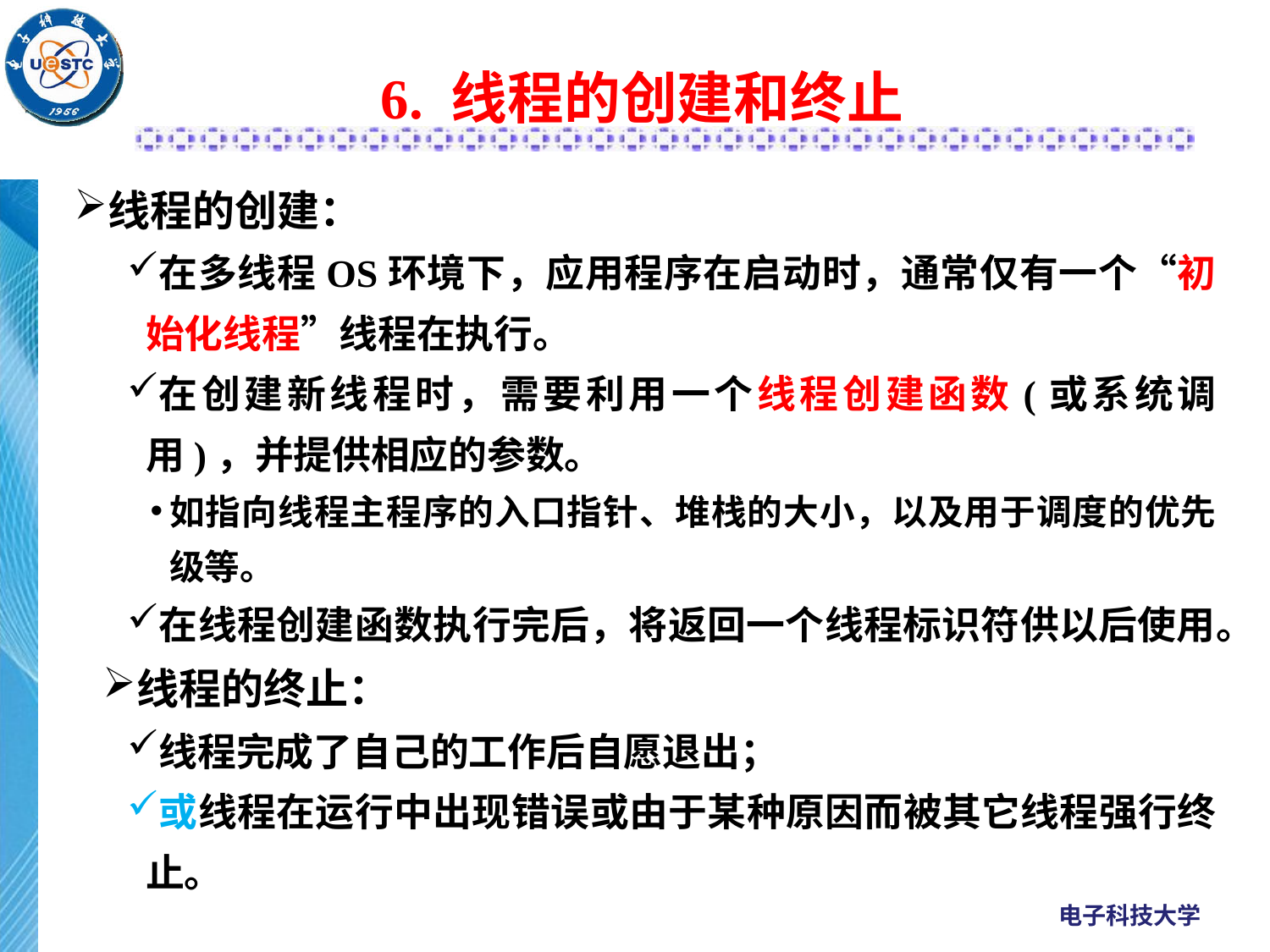

# 6. 线程的创建和终止
线程的创建：
在多线程OS环境下，应用程序在启动时，通常仅有一个“初始化线程”线程在执行。
在创建新线程时，需要利用一个线程创建函数(或系统调用)，并提供相应的参数。
如指向线程主程序的入口指针、堆栈的大小，以及用于调度的优先级等。
在线程创建函数执行完后，将返回一个线程标识符供以后使用。
线程的终止：
线程完成了自己的工作后自愿退出；
或线程在运行中出现错误或由于某种原因而被其它线程强行终止。